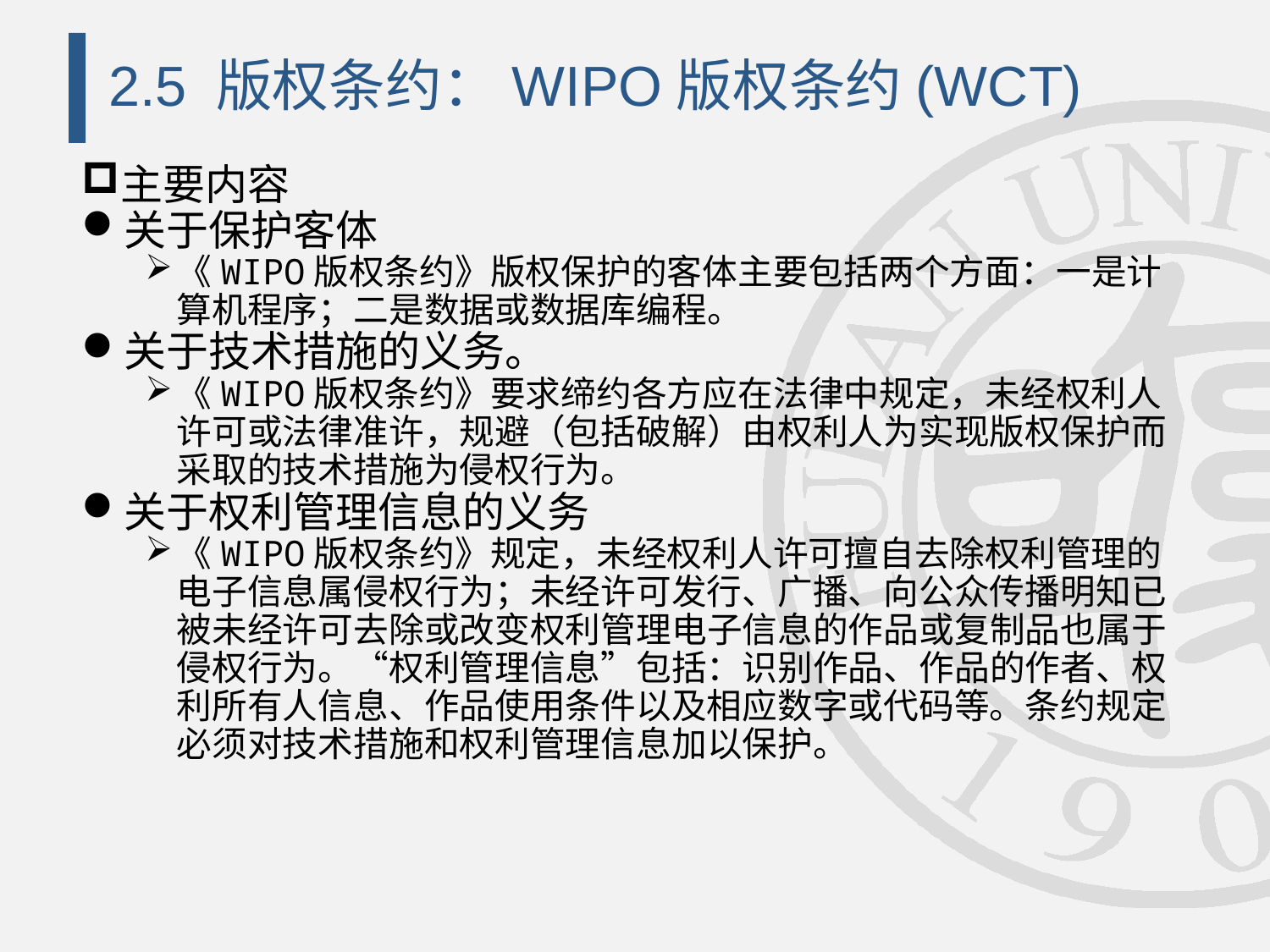

# 2.5 版权条约：WIPO版权条约(WCT)
主要内容
关于保护客体
《WIPO版权条约》版权保护的客体主要包括两个方面：一是计算机程序；二是数据或数据库编程。
关于技术措施的义务。
《WIPO版权条约》要求缔约各方应在法律中规定，未经权利人许可或法律准许，规避（包括破解）由权利人为实现版权保护而采取的技术措施为侵权行为。
关于权利管理信息的义务
《WIPO版权条约》规定，未经权利人许可擅自去除权利管理的电子信息属侵权行为；未经许可发行、广播、向公众传播明知已被未经许可去除或改变权利管理电子信息的作品或复制品也属于侵权行为。“权利管理信息”包括：识别作品、作品的作者、权利所有人信息、作品使用条件以及相应数字或代码等。条约规定必须对技术措施和权利管理信息加以保护。